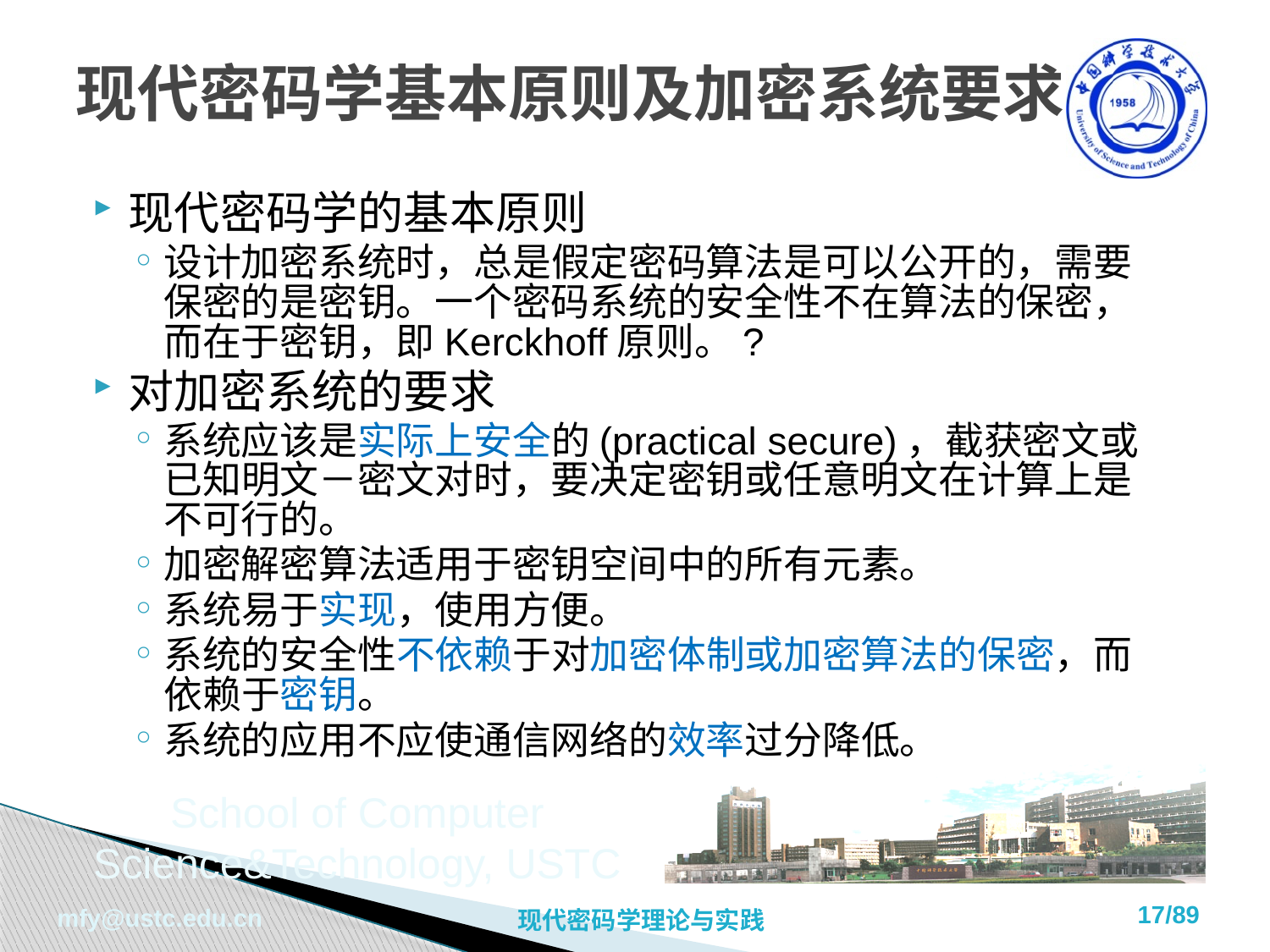

# 现代密码学基本原则及加密系统要求
现代密码学的基本原则
设计加密系统时，总是假定密码算法是可以公开的，需要保密的是密钥。一个密码系统的安全性不在算法的保密，而在于密钥，即Kerckhoff原则。?
对加密系统的要求
系统应该是实际上安全的(practical secure)，截获密文或已知明文－密文对时，要决定密钥或任意明文在计算上是不可行的。
加密解密算法适用于密钥空间中的所有元素。
系统易于实现，使用方便。
系统的安全性不依赖于对加密体制或加密算法的保密，而依赖于密钥。
系统的应用不应使通信网络的效率过分降低。